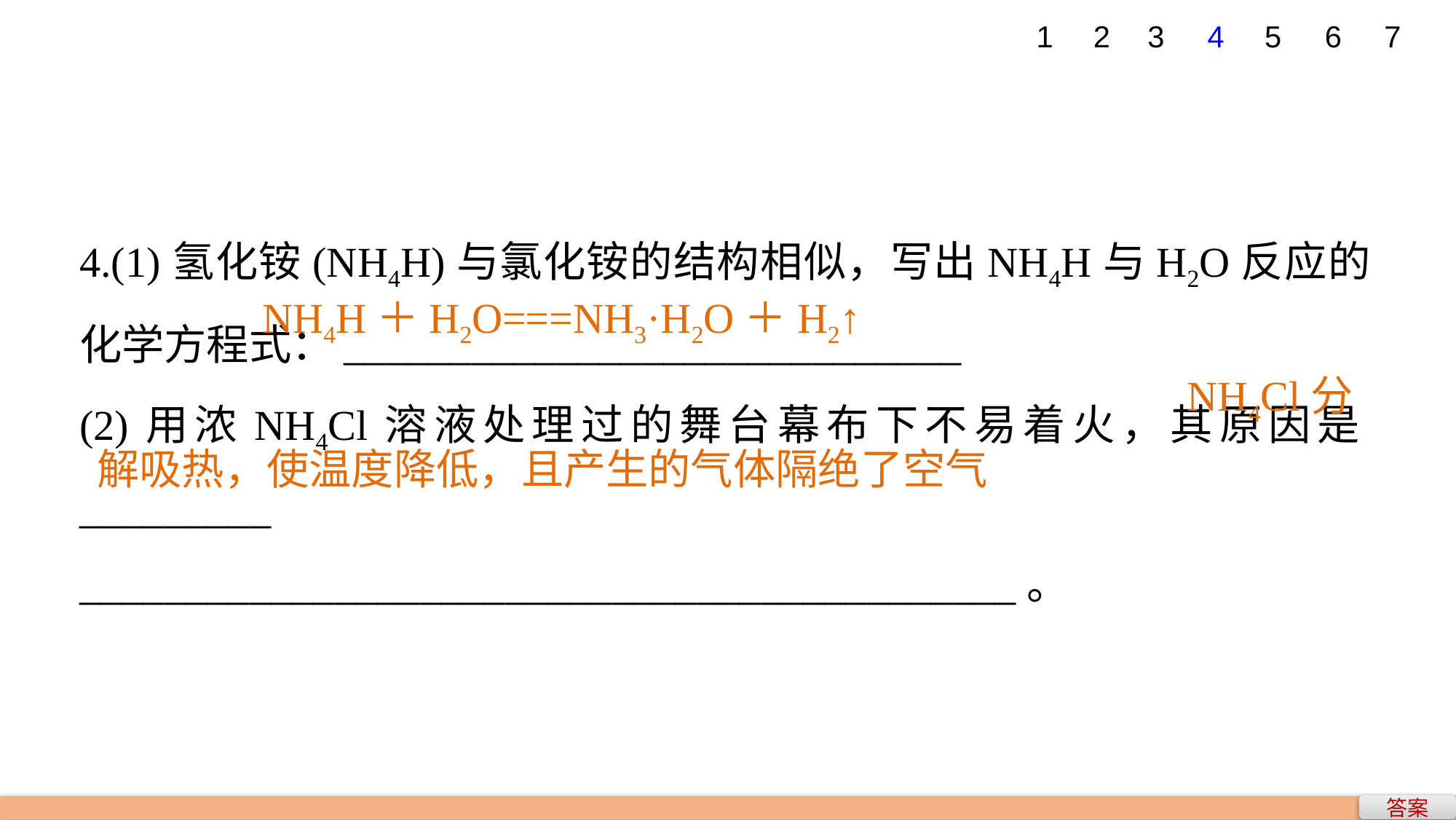

7
1
2
3
4
5
6
4.(1)氢化铵(NH4H)与氯化铵的结构相似，写出NH4H与H2O反应的化学方程式：_____________________________
(2)用浓NH4Cl溶液处理过的舞台幕布下不易着火，其原因是_________
____________________________________________。
NH4H＋H2O===NH3·H2O＋H2↑
NH4Cl分
解吸热，使温度降低，且产生的气体隔绝了空气
答案